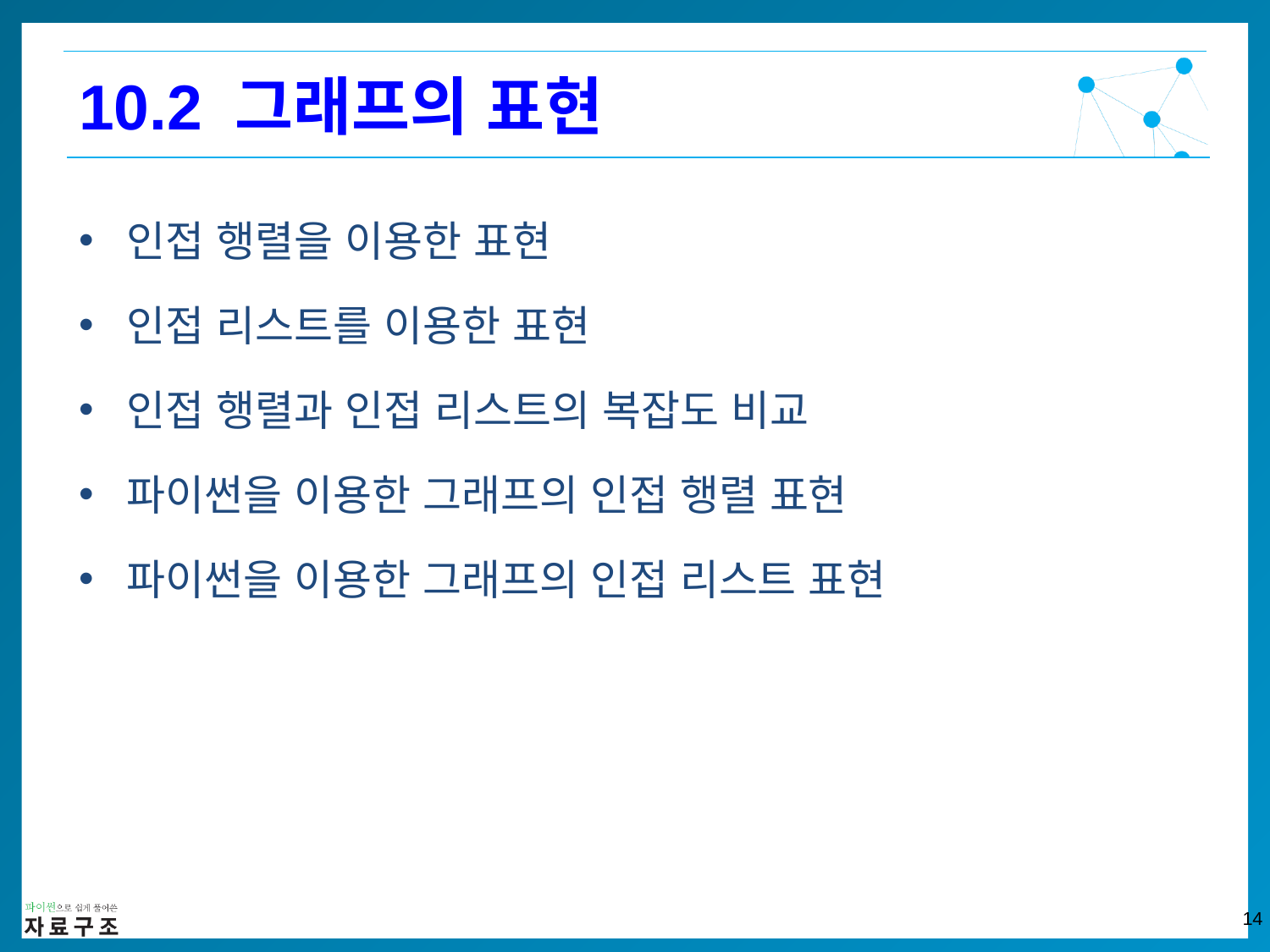

10.2 그래프의 표현
인접 행렬을 이용한 표현
인접 리스트를 이용한 표현
인접 행렬과 인접 리스트의 복잡도 비교
파이썬을 이용한 그래프의 인접 행렬 표현
파이썬을 이용한 그래프의 인접 리스트 표현